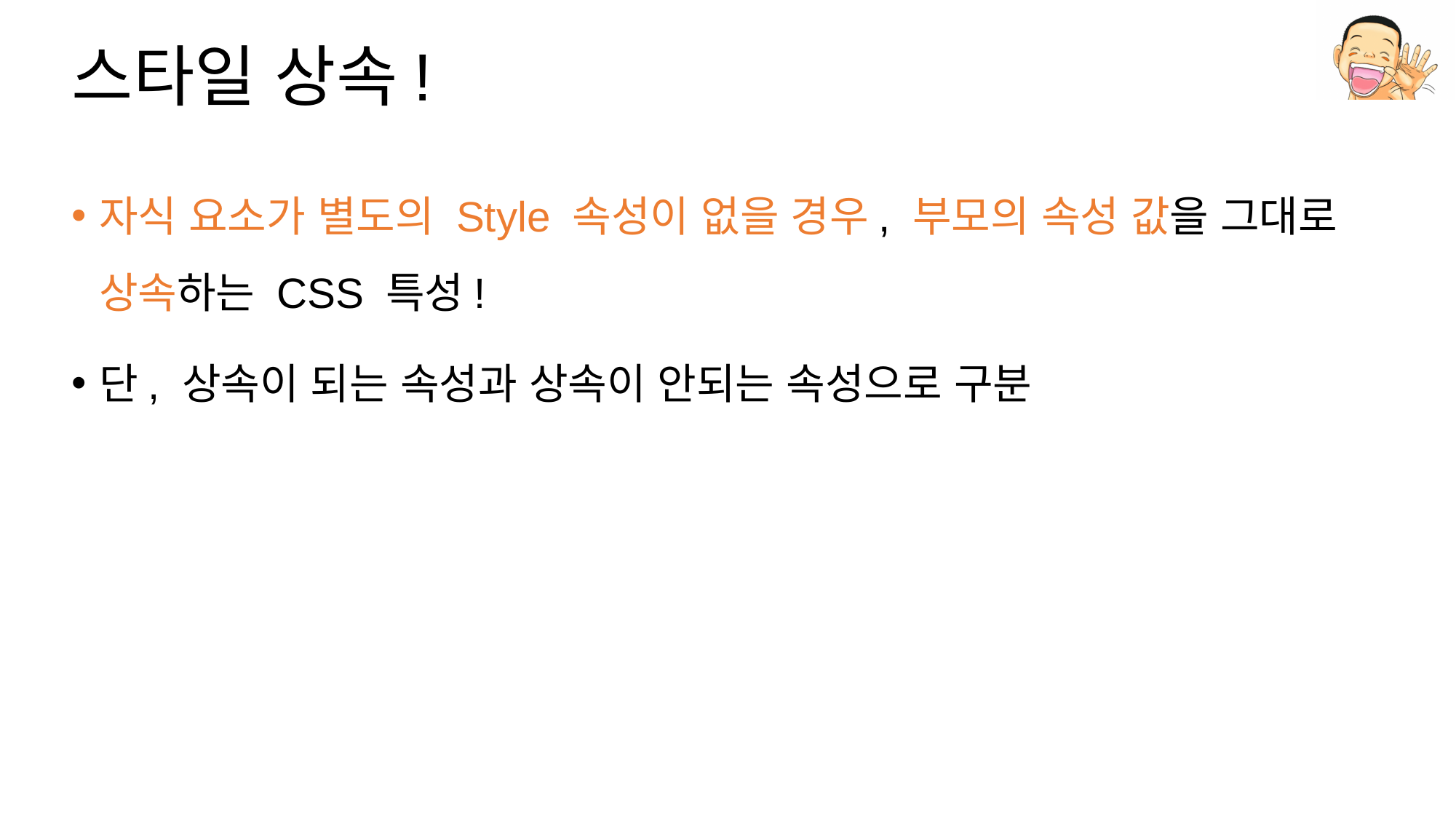

# 스타일 상속!
자식 요소가 별도의 Style 속성이 없을 경우, 부모의 속성 값을 그대로 상속하는 CSS 특성!
단, 상속이 되는 속성과 상속이 안되는 속성으로 구분